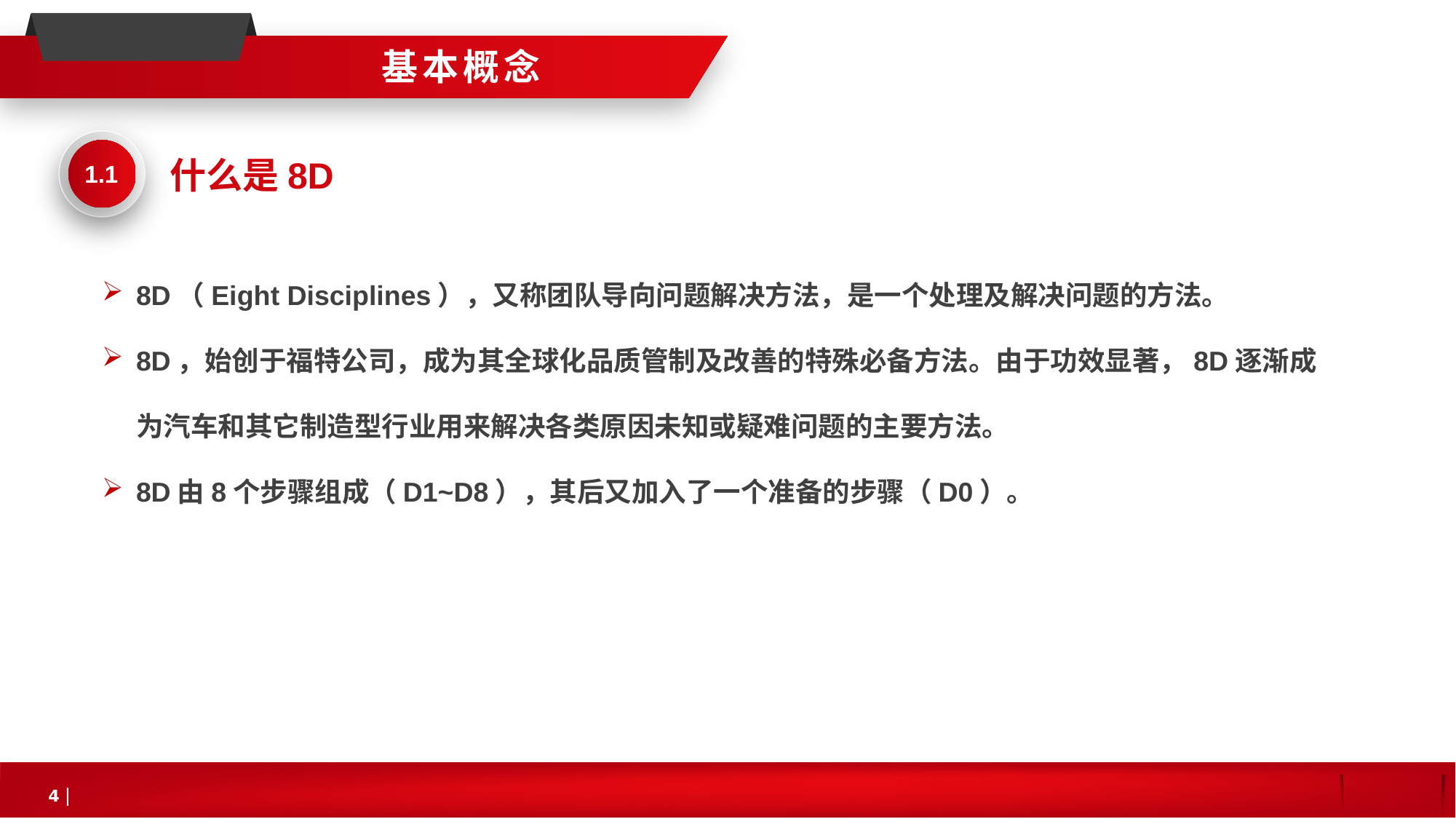

基本概念

什么是8D
1.1
8D（Eight Disciplines），又称团队导向问题解决方法，是一个处理及解决问题的方法。
8D，始创于福特公司，成为其全球化品质管制及改善的特殊必备方法。由于功效显著，8D逐渐成为汽车和其它制造型行业用来解决各类原因未知或疑难问题的主要方法。
8D由8个步骤组成（D1~D8），其后又加入了一个准备的步骤（D0）。